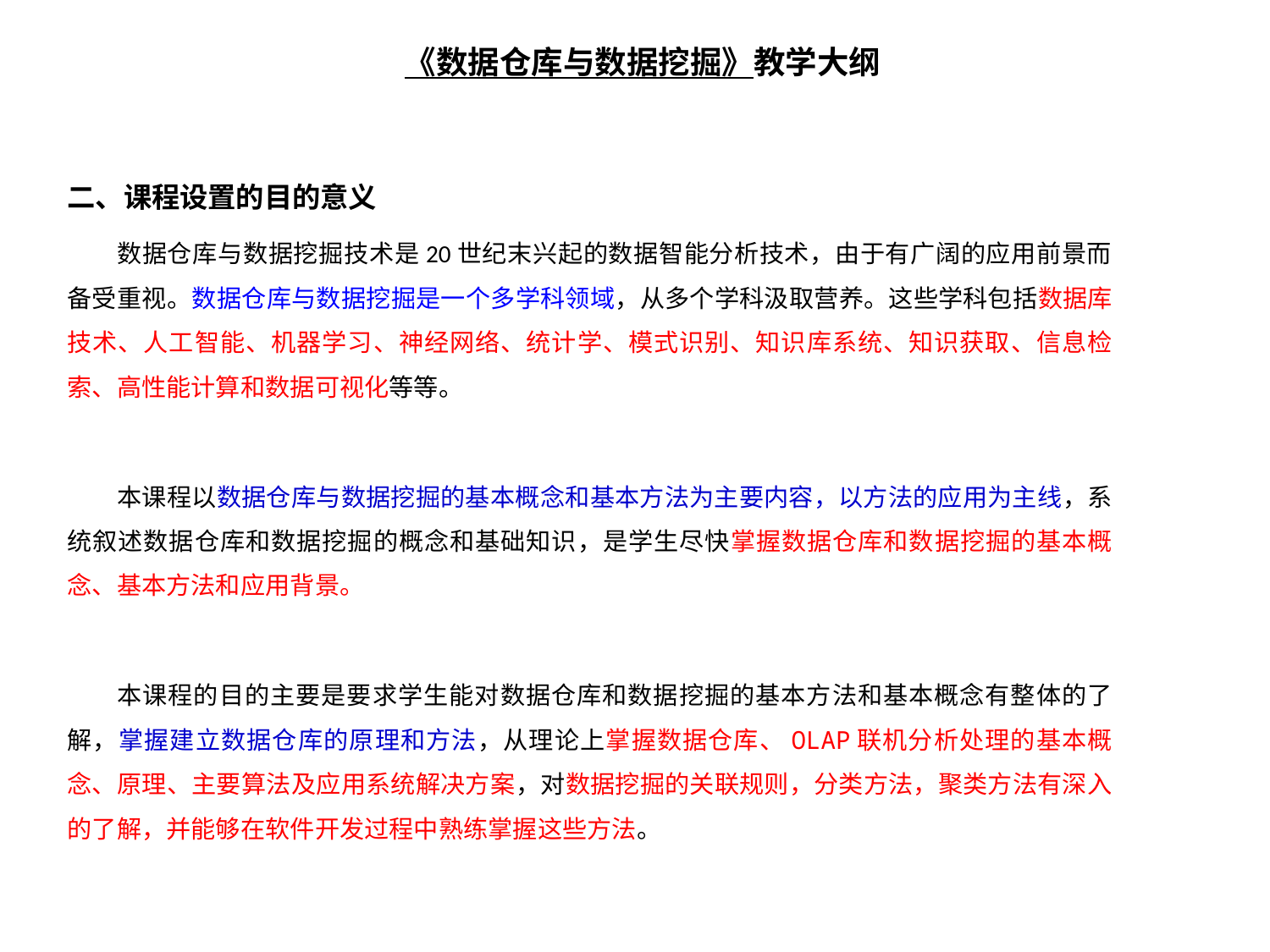

《数据仓库与数据挖掘》教学大纲
二、课程设置的目的意义
数据仓库与数据挖掘技术是20世纪末兴起的数据智能分析技术，由于有广阔的应用前景而备受重视。数据仓库与数据挖掘是一个多学科领域，从多个学科汲取营养。这些学科包括数据库技术、人工智能、机器学习、神经网络、统计学、模式识别、知识库系统、知识获取、信息检索、高性能计算和数据可视化等等。

本课程以数据仓库与数据挖掘的基本概念和基本方法为主要内容，以方法的应用为主线，系统叙述数据仓库和数据挖掘的概念和基础知识，是学生尽快掌握数据仓库和数据挖掘的基本概念、基本方法和应用背景。

本课程的目的主要是要求学生能对数据仓库和数据挖掘的基本方法和基本概念有整体的了解，掌握建立数据仓库的原理和方法，从理论上掌握数据仓库、OLAP联机分析处理的基本概念、原理、主要算法及应用系统解决方案，对数据挖掘的关联规则，分类方法，聚类方法有深入的了解，并能够在软件开发过程中熟练掌握这些方法。